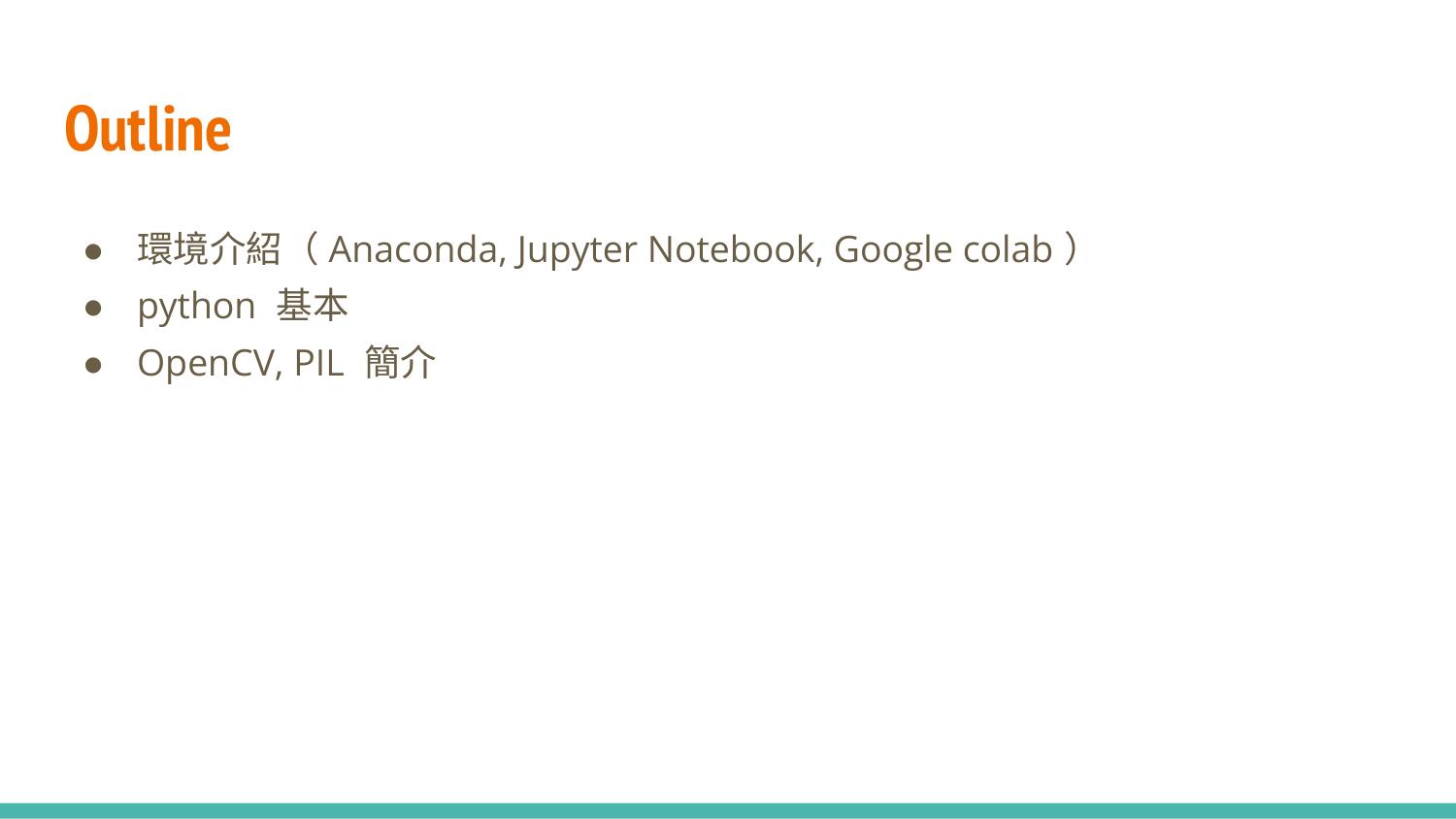

# Outline
環境介紹（Anaconda, Jupyter Notebook, Google colab）
python 基本
OpenCV, PIL 簡介